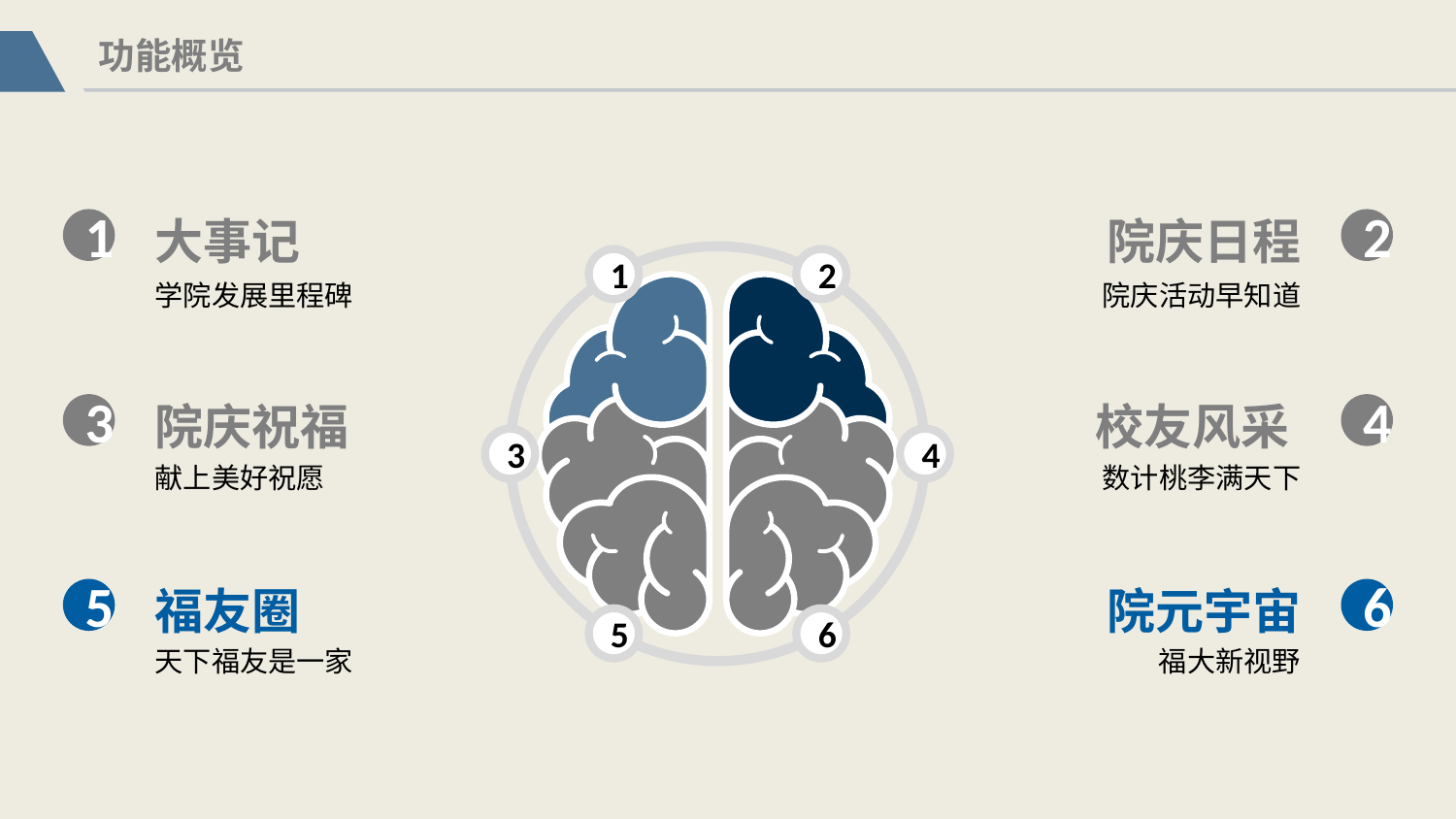

功能概览
1
大事记
学院发展里程碑
3
院庆祝福
献上美好祝愿
5
福友圈
天下福友是一家
2
院庆日程
院庆活动早知道
4
校友风采
数计桃李满天下
6
院元宇宙
福大新视野

1
2
3
4
6
5